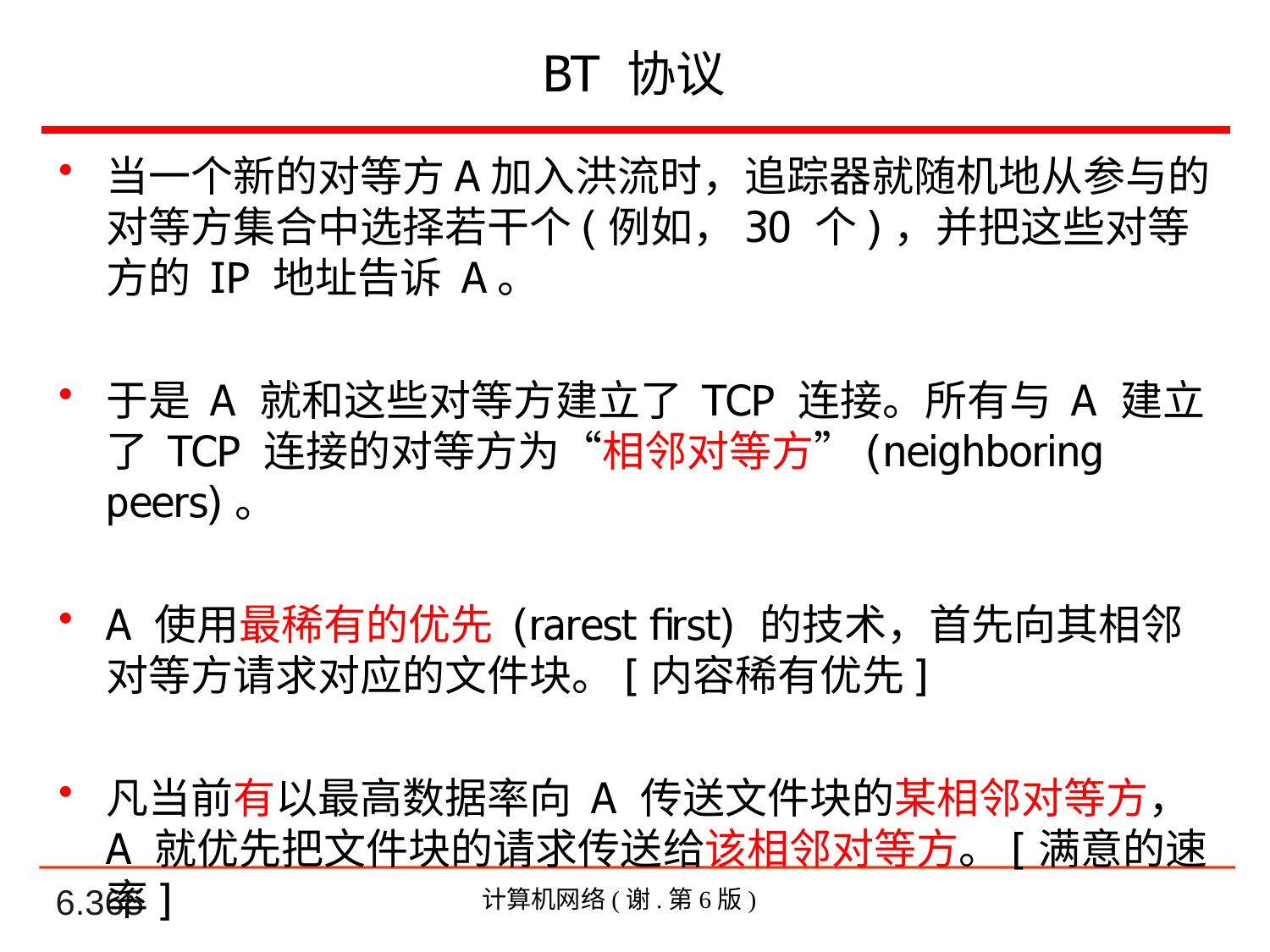

# BT 协议
当一个新的对等方A加入洪流时，追踪器就随机地从参与的对等方集合中选择若干个(例如，30 个)，并把这些对等方的 IP 地址告诉 A。

于是 A 就和这些对等方建立了 TCP 连接。所有与 A 建立了 TCP 连接的对等方为“相邻对等方”(neighboring peers)。

A 使用最稀有的优先 (rarest first) 的技术，首先向其相邻对等方请求对应的文件块。[内容稀有优先]

凡当前有以最高数据率向 A 传送文件块的某相邻对等方，A 就优先把文件块的请求传送给该相邻对等方。[满意的速率]